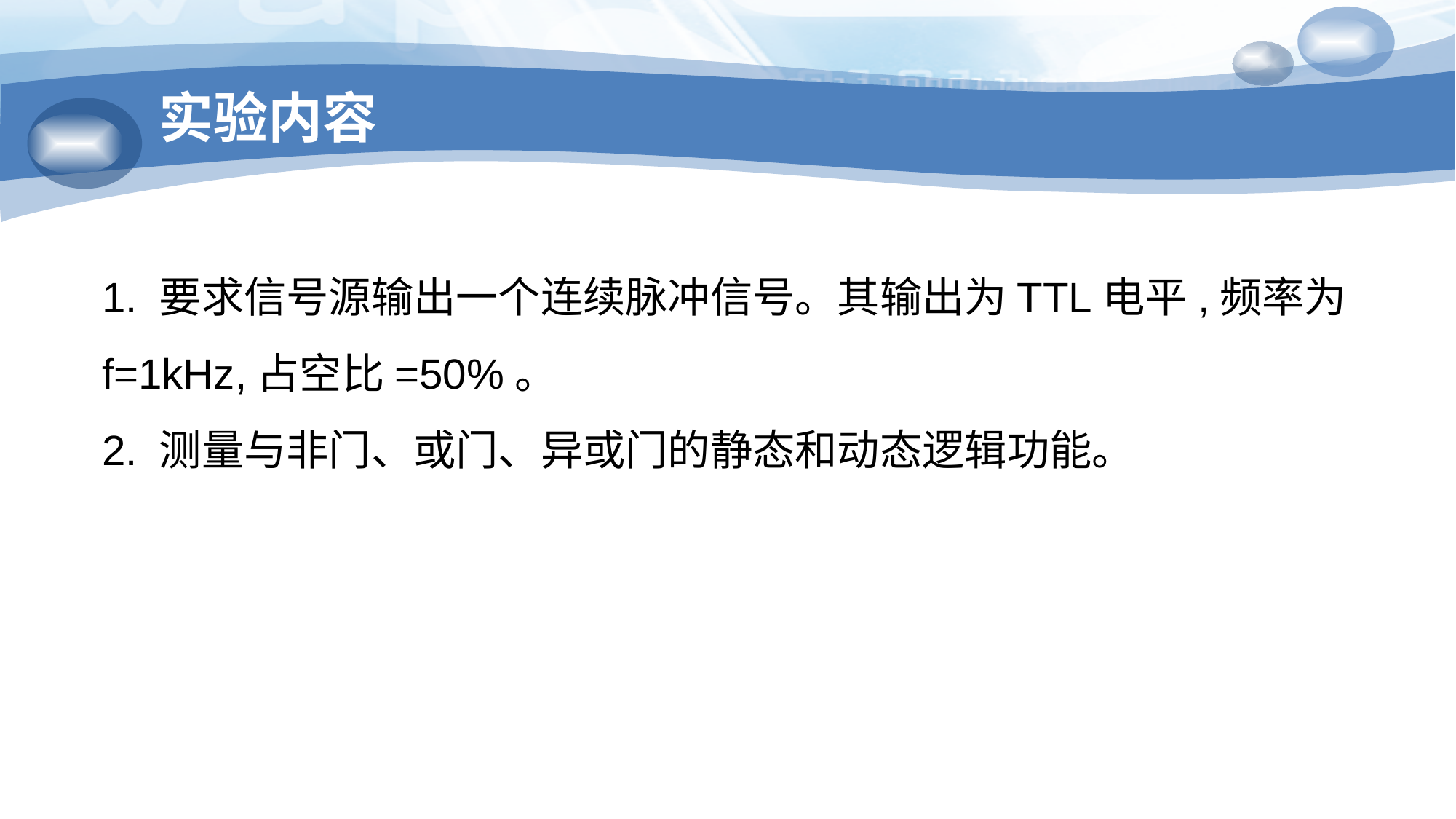

# 实验内容
1. 要求信号源输出一个连续脉冲信号。其输出为TTL电平,频率为 f=1kHz,占空比=50%。
2. 测量与非门、或门、异或门的静态和动态逻辑功能。